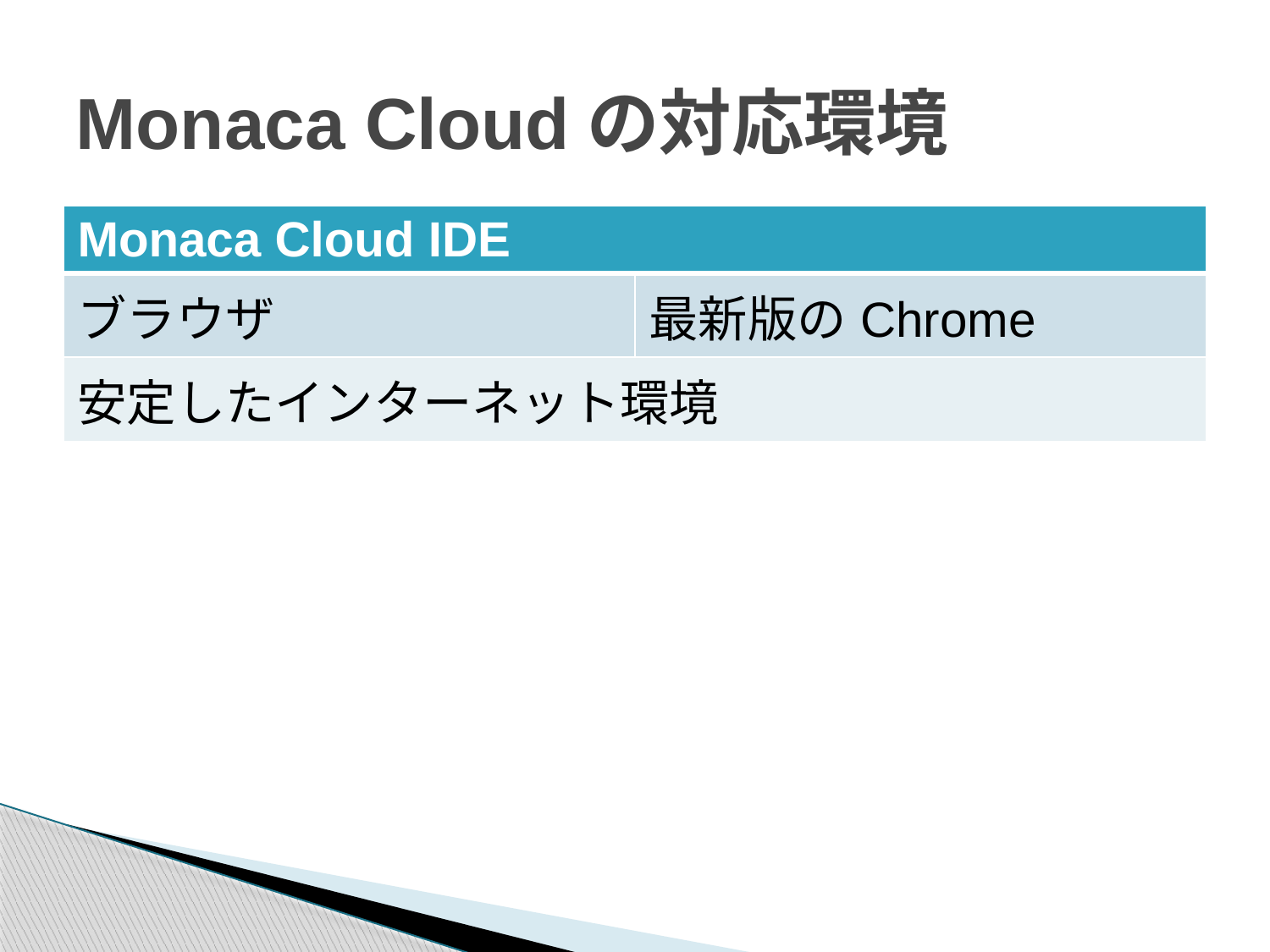

# Monaca Cloudの対応環境
| Monaca Cloud IDE |  |
| --- | --- |
| ブラウザ | 最新版のChrome |
| 安定したインターネット環境 |  |